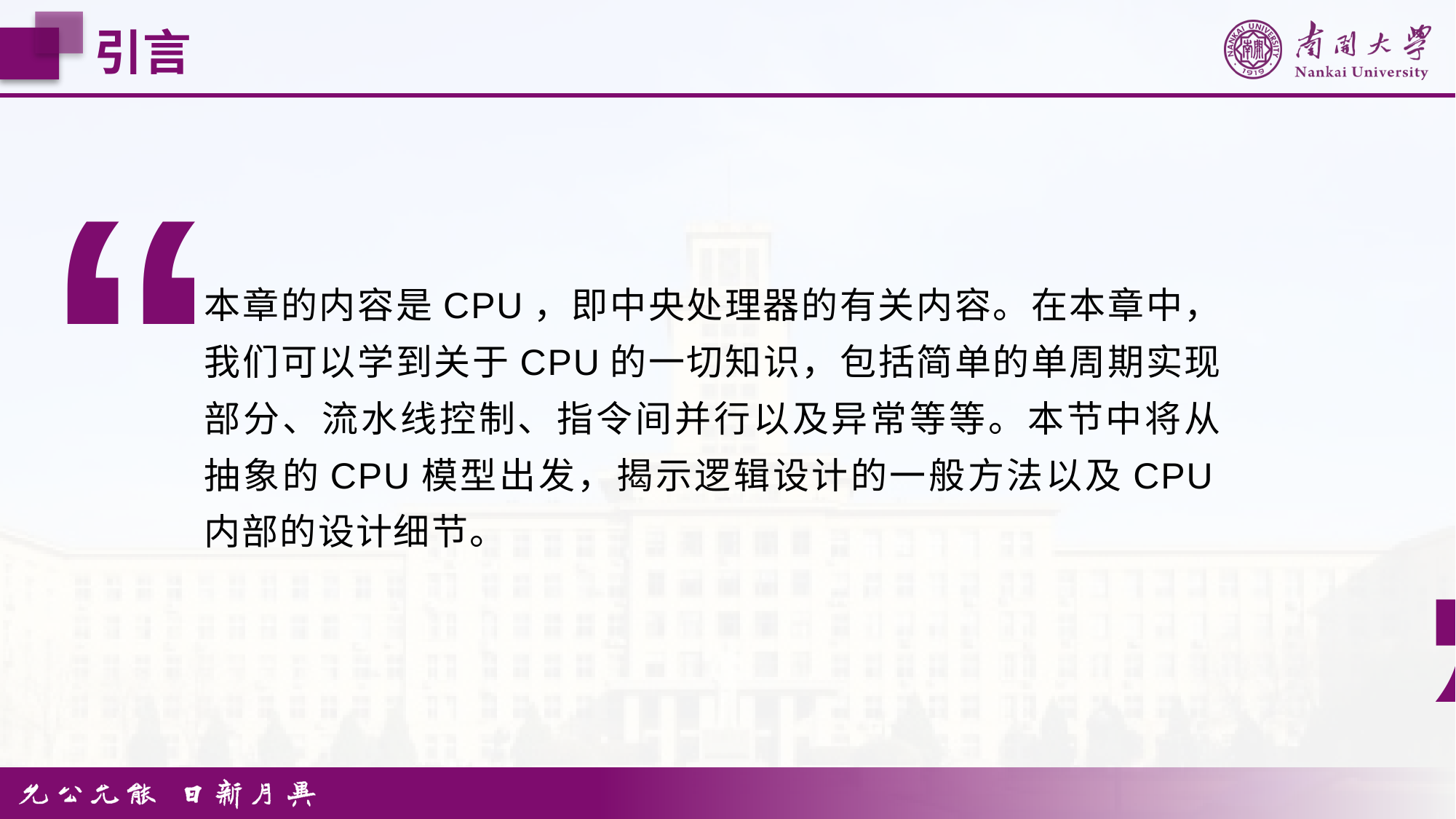

引言
“
本章的内容是CPU，即中央处理器的有关内容。在本章中，我们可以学到关于CPU的一切知识，包括简单的单周期实现部分、流水线控制、指令间并行以及异常等等。本节中将从抽象的CPU模型出发，揭示逻辑设计的一般方法以及CPU内部的设计细节。
”